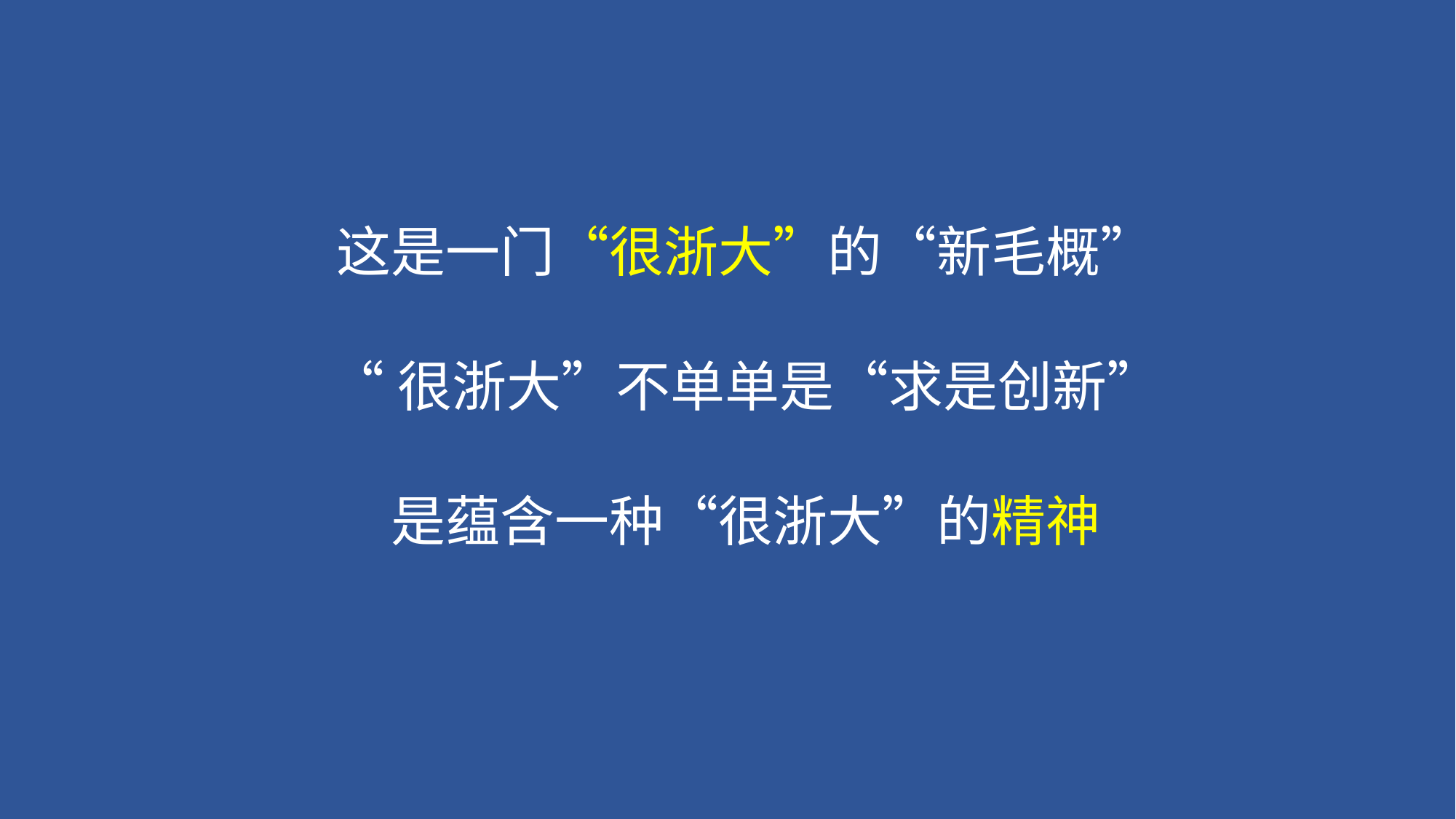

这是一门“很浙大”的“新毛概”
“很浙大”不单单是“求是创新”
是蕴含一种“很浙大”的精神